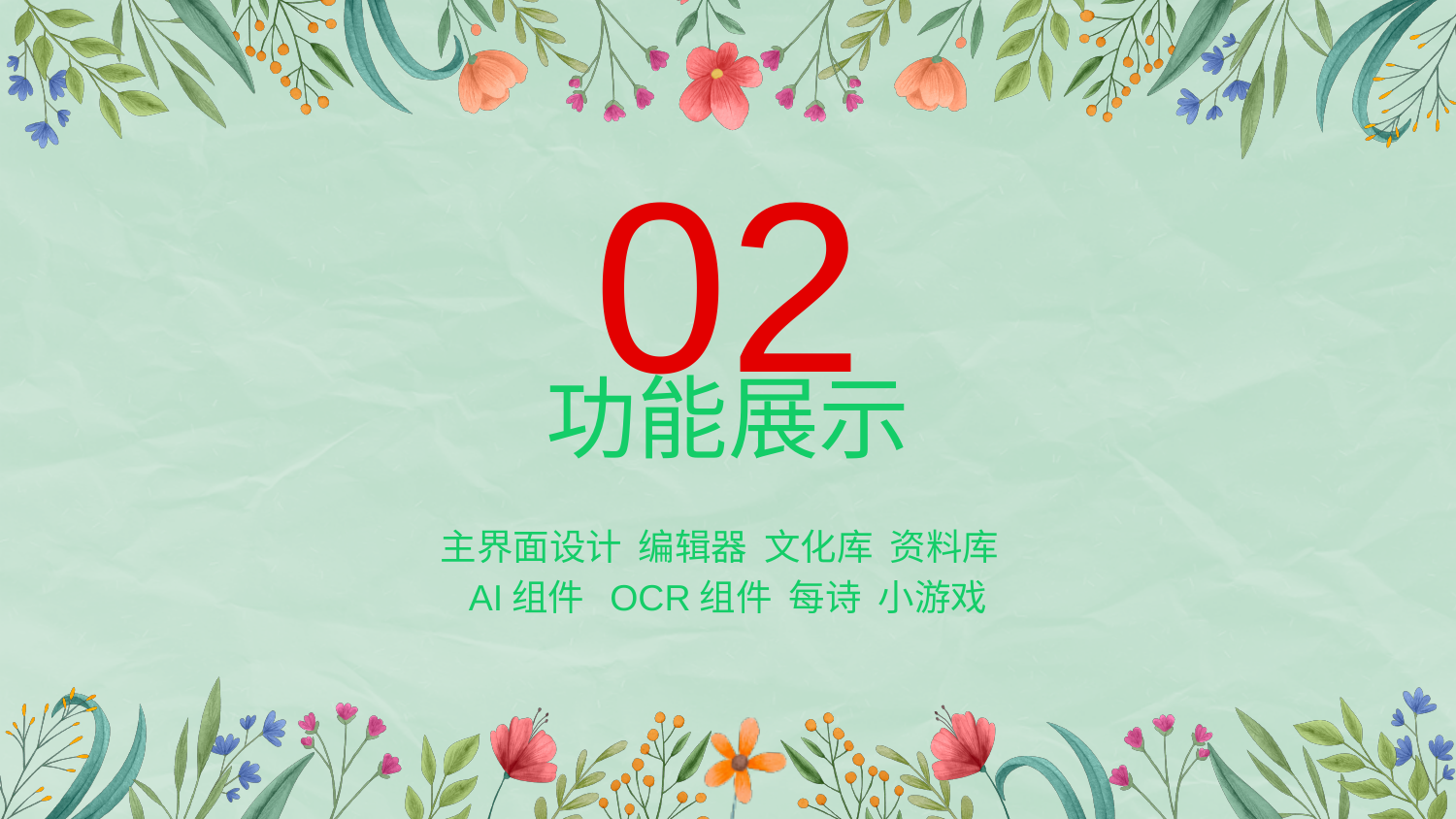

02
# 功能展示
主界面设计  编辑器  文化库  资料库
AI组件  OCR组件  每诗  小游戏